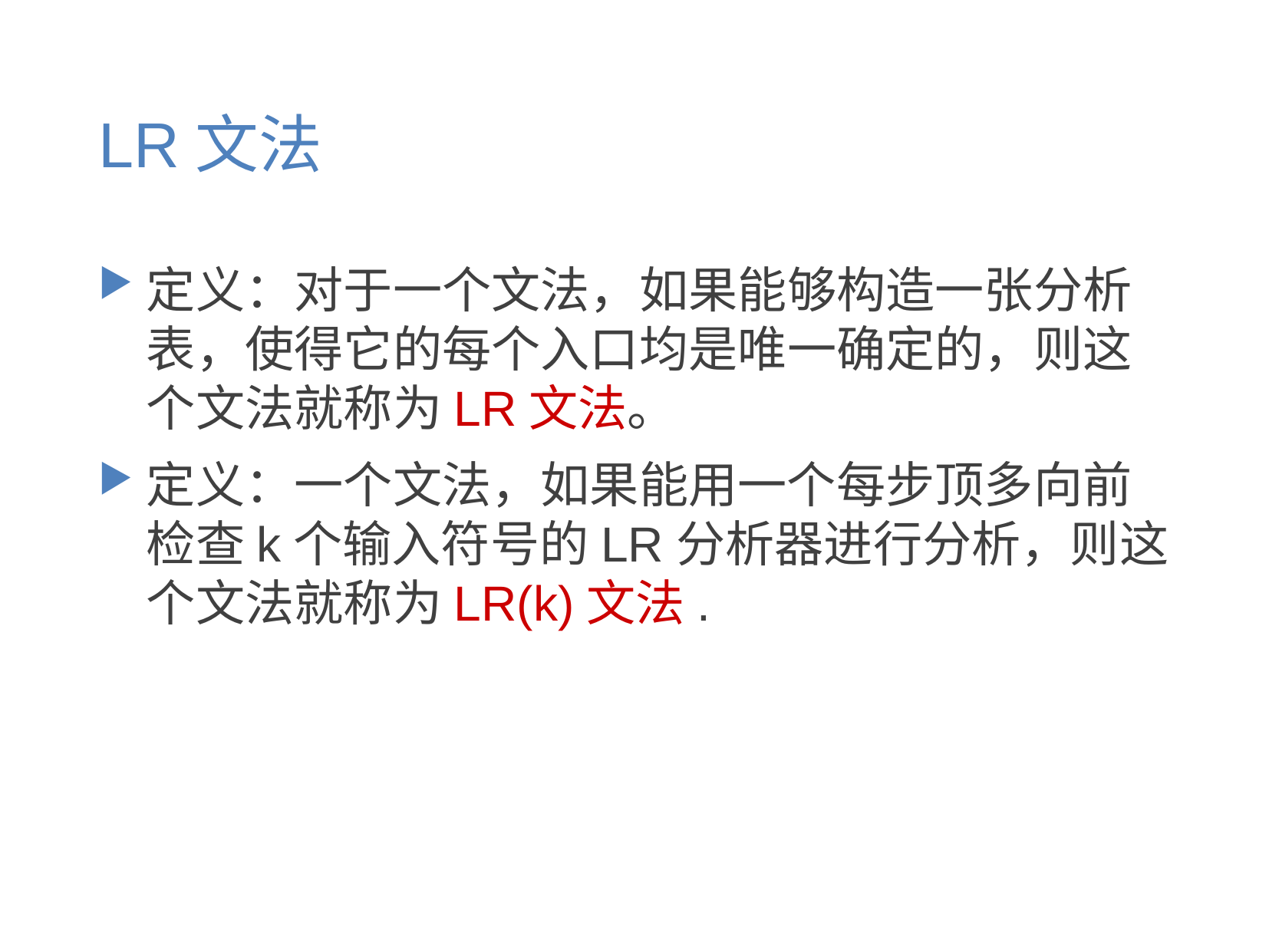

# LR文法
定义：对于一个文法，如果能够构造一张分析表，使得它的每个入口均是唯一确定的，则这个文法就称为LR文法。
定义：一个文法，如果能用一个每步顶多向前检查k个输入符号的LR分析器进行分析，则这个文法就称为LR(k)文法.